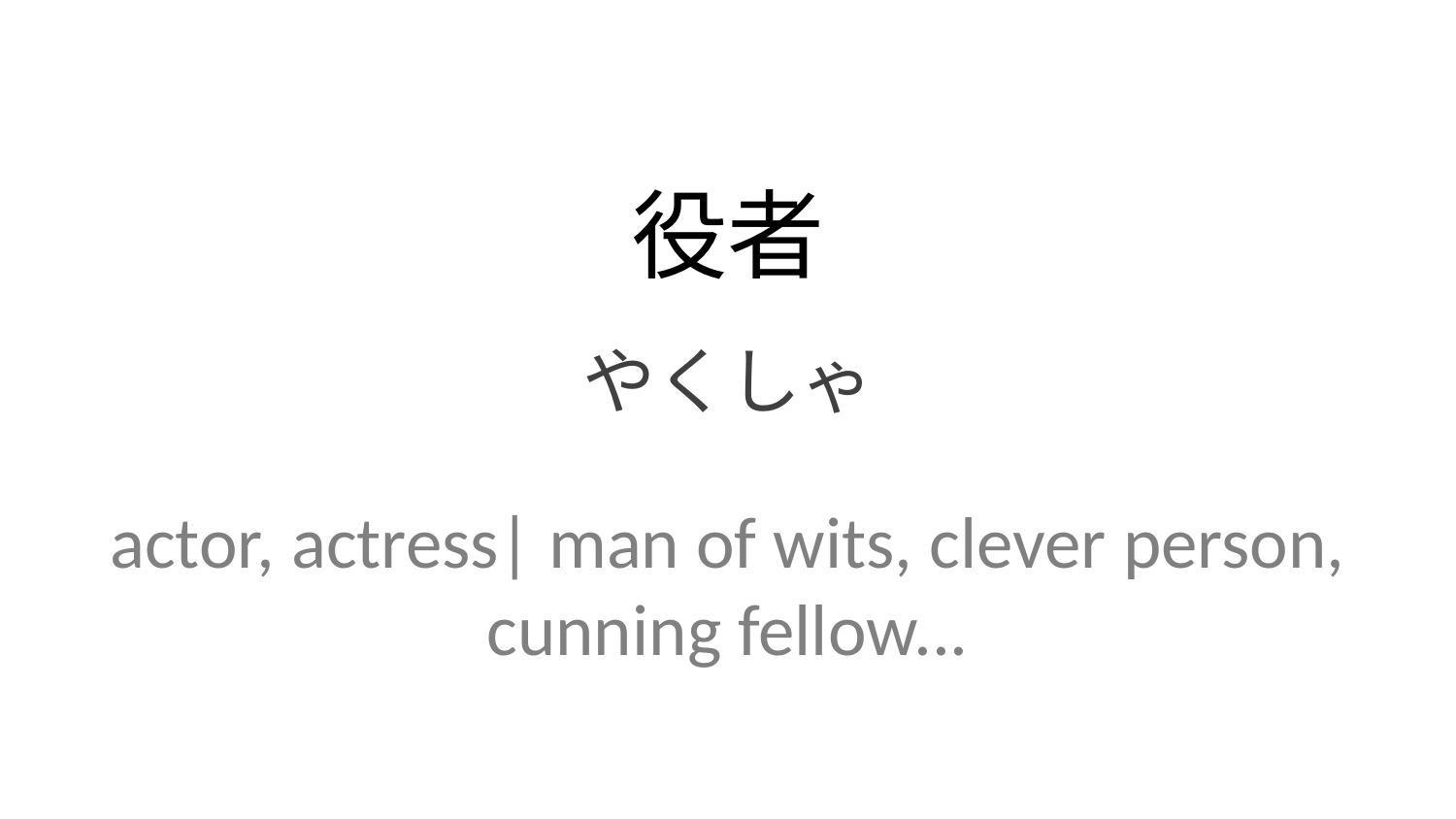

役者

やくしゃ
actor, actress| man of wits, clever person, cunning fellow...